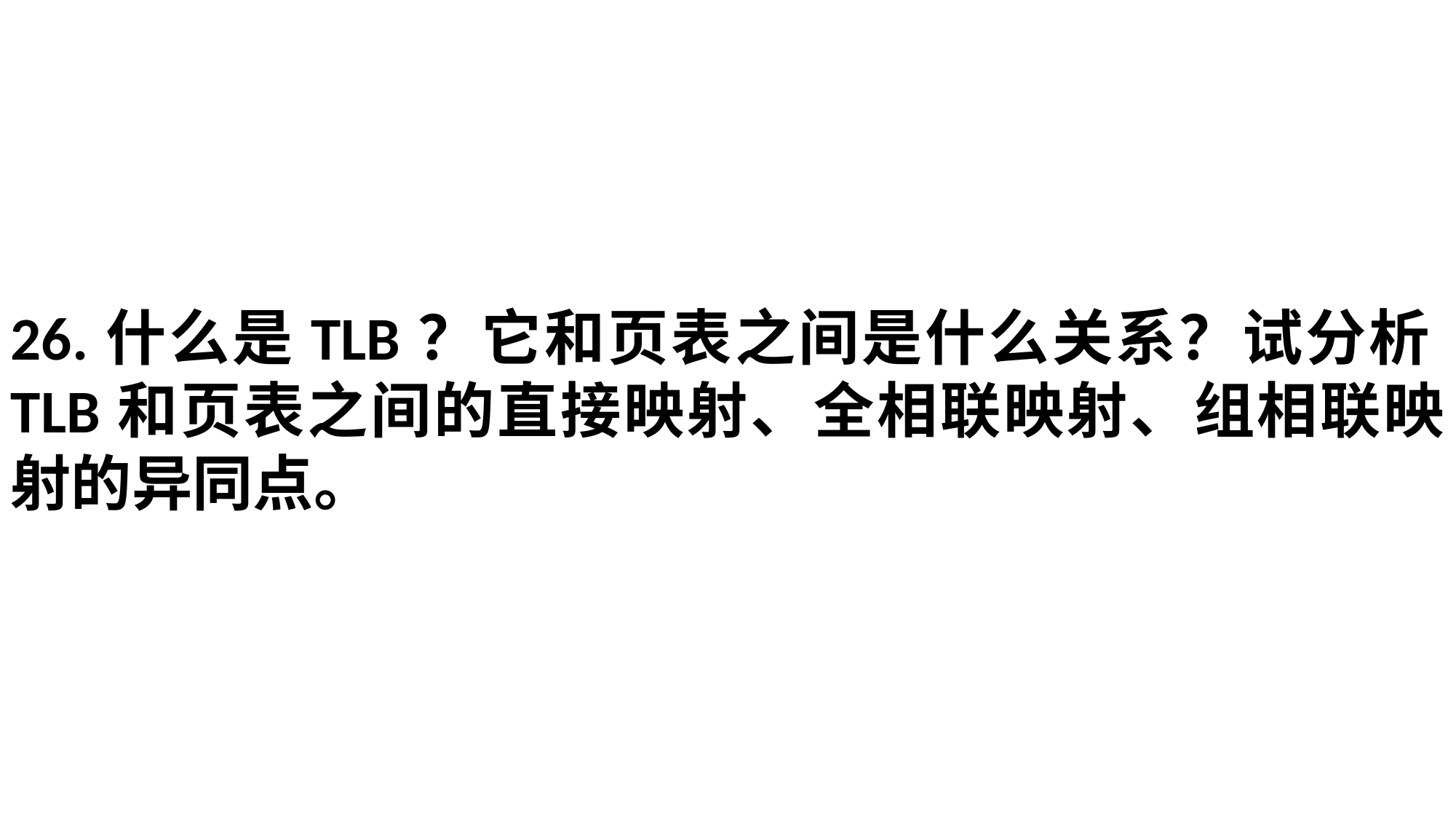

26.什么是TLB？它和页表之间是什么关系？试分析TLB和页表之间的直接映射、全相联映射、组相联映射的异同点。